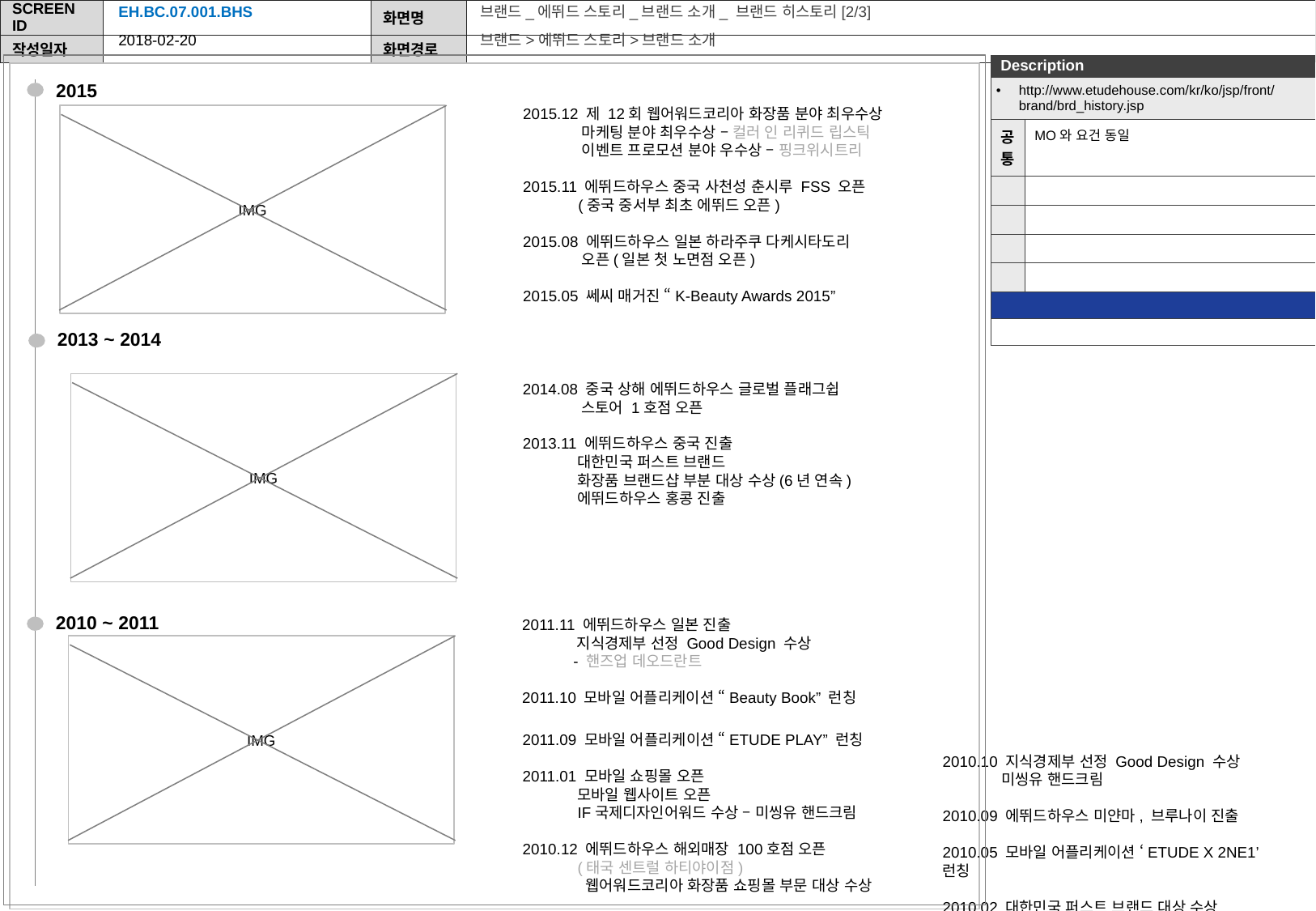

EH.BC.07.001.BHS
브랜드_에뛰드 스토리_브랜드 소개_ 브랜드 히스토리[2/3]
2018-02-20
브랜드>에뛰드 스토리>브랜드 소개

| Description |  |
| --- | --- |
| http://www.etudehouse.com/kr/ko/jsp/front/brand/brd\_history.jsp |  |
| 공통 | MO와 요건 동일 |
|  |  |
|  |  |
|  |  |
|  |  |
|  |  |
|  |  |

2015

2015.12 제 12회 웹어워드코리아 화장품 분야 최우수상
             마케팅 분야 최우수상 – 컬러 인 리퀴드 립스틱
             이벤트 프로모션 분야 우수상 – 핑크위시트리

2015.11 에뛰드하우스 중국 사천성 춘시루 FSS 오픈
             (중국 중서부 최초 에뛰드 오픈)

2015.08 에뛰드하우스 일본 하라주쿠 다케시타도리
             오픈(일본 첫 노면점 오픈)

2015.05 쎄씨 매거진 “K-Beauty Awards 2015”
IMG
2013 ~ 2014

IMG
2014.08 중국 상해 에뛰드하우스 글로벌 플래그쉽
             스토어 1호점 오픈

2013.11 에뛰드하우스 중국 진출
            대한민국 퍼스트 브랜드
            화장품 브랜드샵 부분 대상 수상(6년 연속)
            에뛰드하우스 홍콩 진출
2010 ~ 2011
2011.11 에뛰드하우스 일본 진출
            지식경제부 선정 Good Design 수상
            - 핸즈업 데오드란트

2011.10 모바일 어플리케이션 “Beauty Book” 런칭

IMG
2011.09 모바일 어플리케이션 “ETUDE PLAY” 런칭

2011.01 모바일 쇼핑몰 오픈
            모바일 웹사이트 오픈
             IF국제디자인어워드 수상 – 미씽유 핸드크림

2010.12 에뛰드하우스 해외매장 100호점 오픈
             (태국 센트럴 하티야이점)
              웹어워드코리아 화장품 쇼핑몰 부문 대상 수상
2010.10 지식경제부 선정 Good Design 수상
             미씽유 핸드크림

2010.09 에뛰드하우스 미얀마, 브루나이 진출

2010.05 모바일 어플리케이션 ‘ETUDE X 2NE1’ 런칭

2010.02 대한민국 퍼스트 브랜드 대상 수상